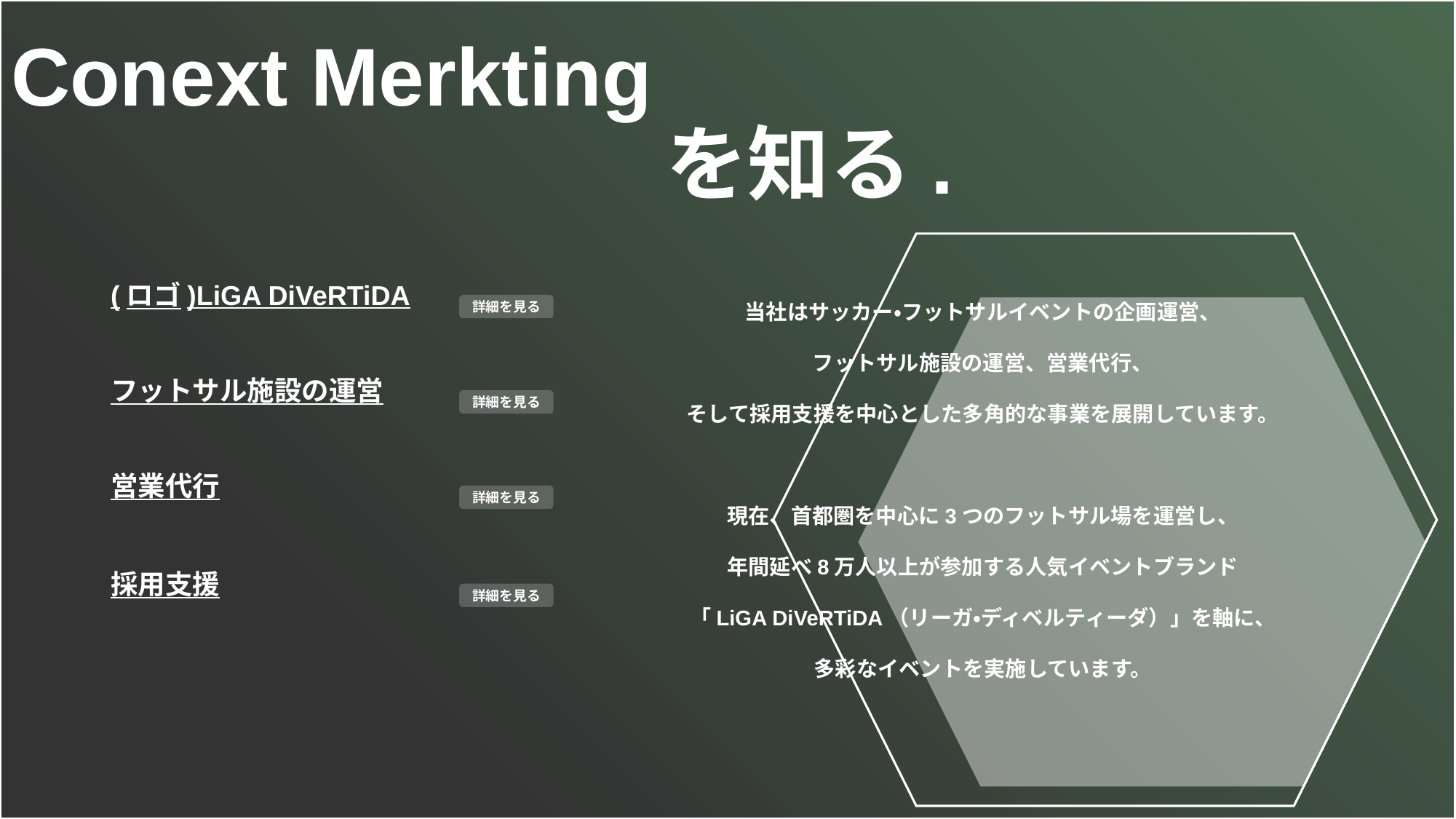

# Conext Merkting を知る.

当社はサッカー・フットサルイベントの企画運営、
フットサル施設の運営、営業代行、
そして採用支援を中心とした多角的な事業を展開しています。

現在、首都圏を中心に3つのフットサル場を運営し、
年間延べ8万人以上が参加する人気イベントブランド
「LiGA DiVeRTiDA（リーガ・ディベルティーダ）」を軸に、
多彩なイベントを実施しています。

(ロゴ)LiGA DiVeRTiDA
詳細を見る
フットサル施設の運営
詳細を見る
営業代行
詳細を見る
採用支援
詳細を見る